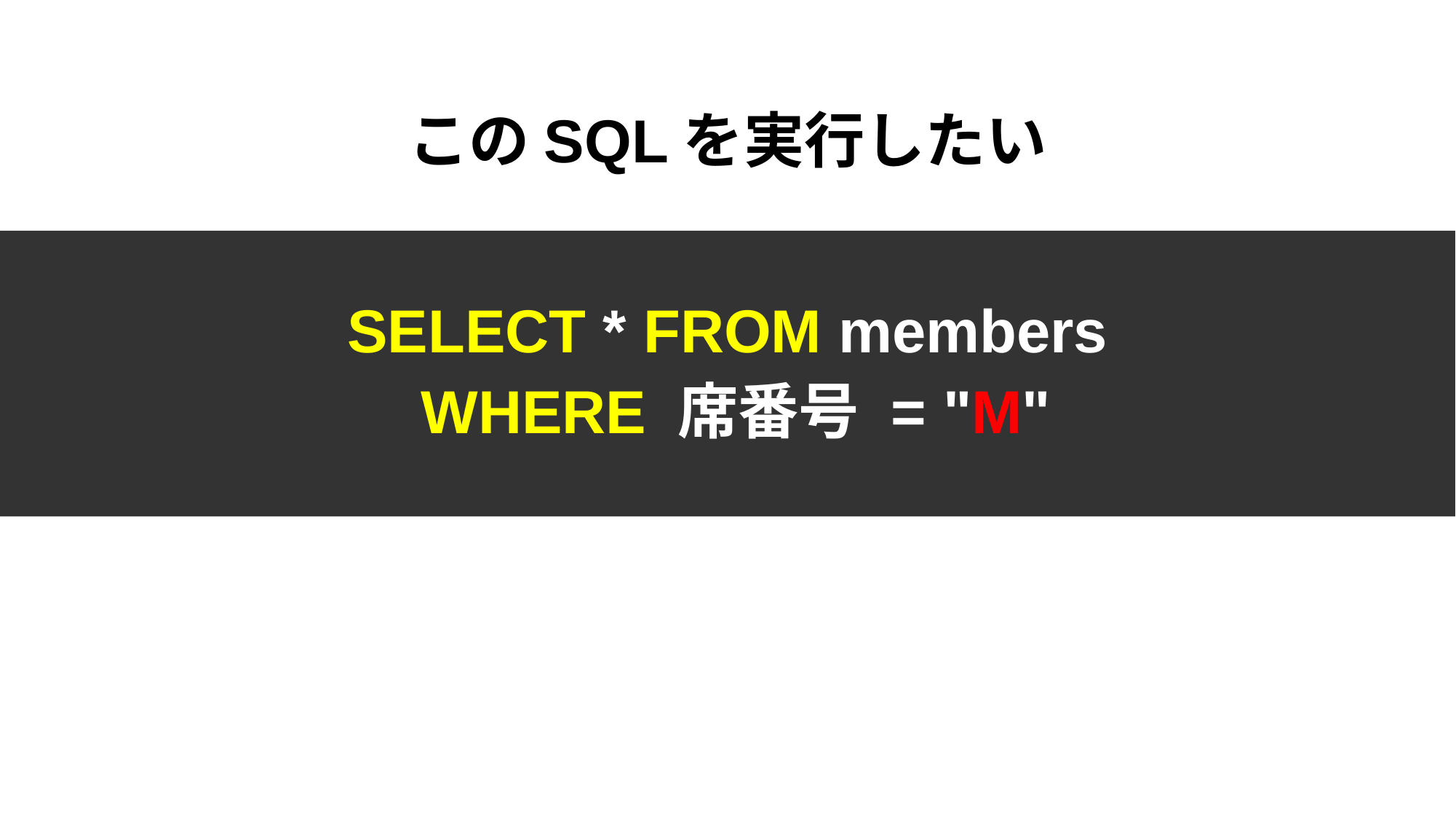

このSQLを実行したい

SELECT * FROM members
 WHERE 席番号 = "M"